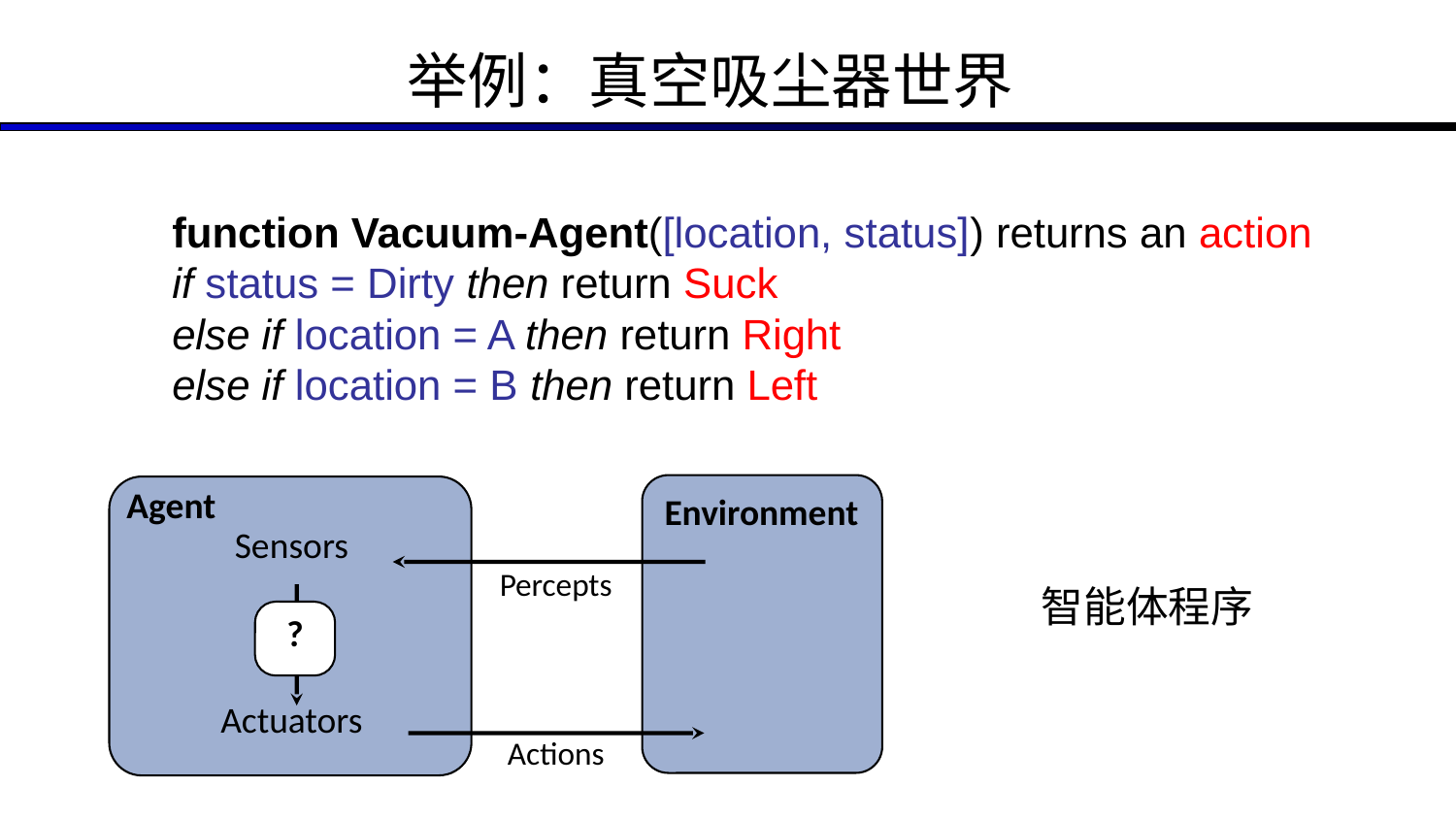

举例：真空吸尘器世界

function Vacuum-Agent([location, status]) returns an action
if status = Dirty then return Suck
else if location = A then return Right
else if location = B then return Left

Agent
Environment
Sensors
Actuators

Percepts

?

Actions
智能体程序